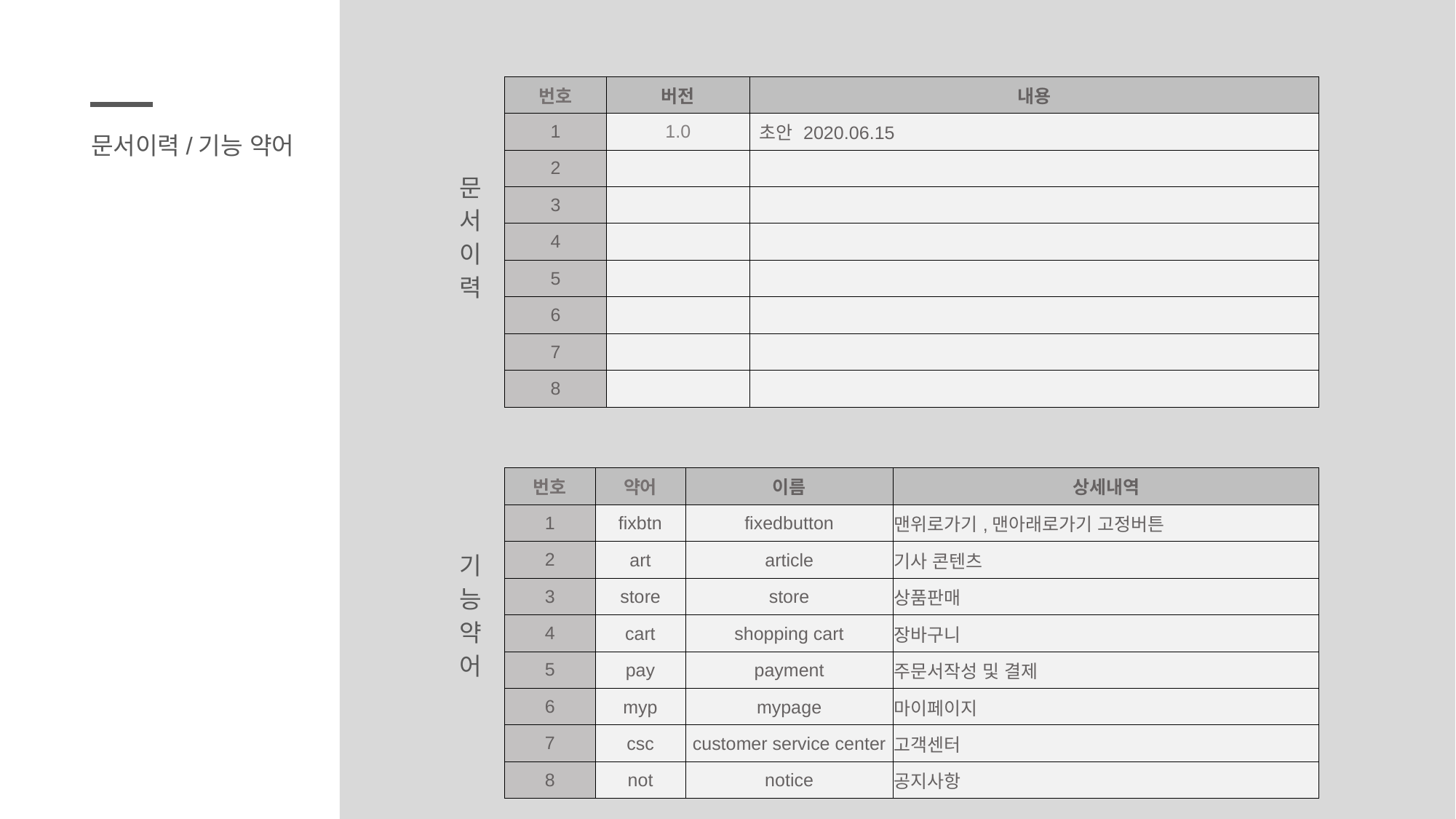

| 번호 | 버전 | 내용 |
| --- | --- | --- |
| 1 | 1.0 | 초안 2020.06.15 |
| 2 |  |  |
| 3 |  |  |
| 4 |  |  |
| 5 |  |  |
| 6 |  |  |
| 7 |  |  |
| 8 |  |  |
문서이력/기능 약어
문
서
이
력
| 번호 | 약어 | 이름 | 상세내역 |
| --- | --- | --- | --- |
| 1 | fixbtn | fixedbutton | 맨위로가기,맨아래로가기 고정버튼 |
| 2 | art | article | 기사 콘텐츠 |
| 3 | store | store | 상품판매 |
| 4 | cart | shopping cart | 장바구니 |
| 5 | pay | payment | 주문서작성 및 결제 |
| 6 | myp | mypage | 마이페이지 |
| 7 | csc | customer service center | 고객센터 |
| 8 | not | notice | 공지사항 |
기
능
약
어